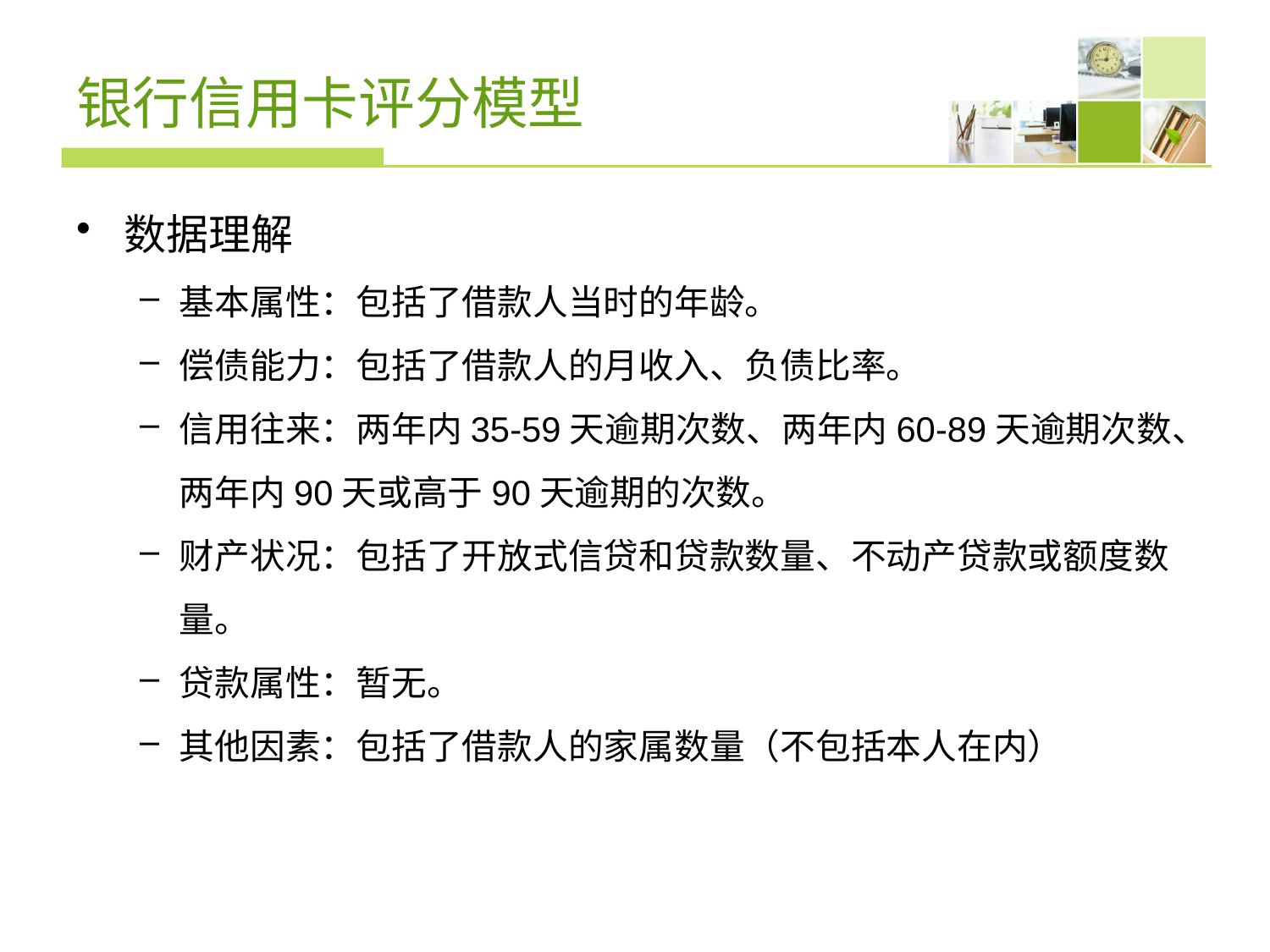

# 银行信用卡评分模型
数据理解
基本属性：包括了借款人当时的年龄。
偿债能力：包括了借款人的月收入、负债比率。
信用往来：两年内35-59天逾期次数、两年内60-89天逾期次数、两年内90天或高于90天逾期的次数。
财产状况：包括了开放式信贷和贷款数量、不动产贷款或额度数量。
贷款属性：暂无。
其他因素：包括了借款人的家属数量（不包括本人在内）